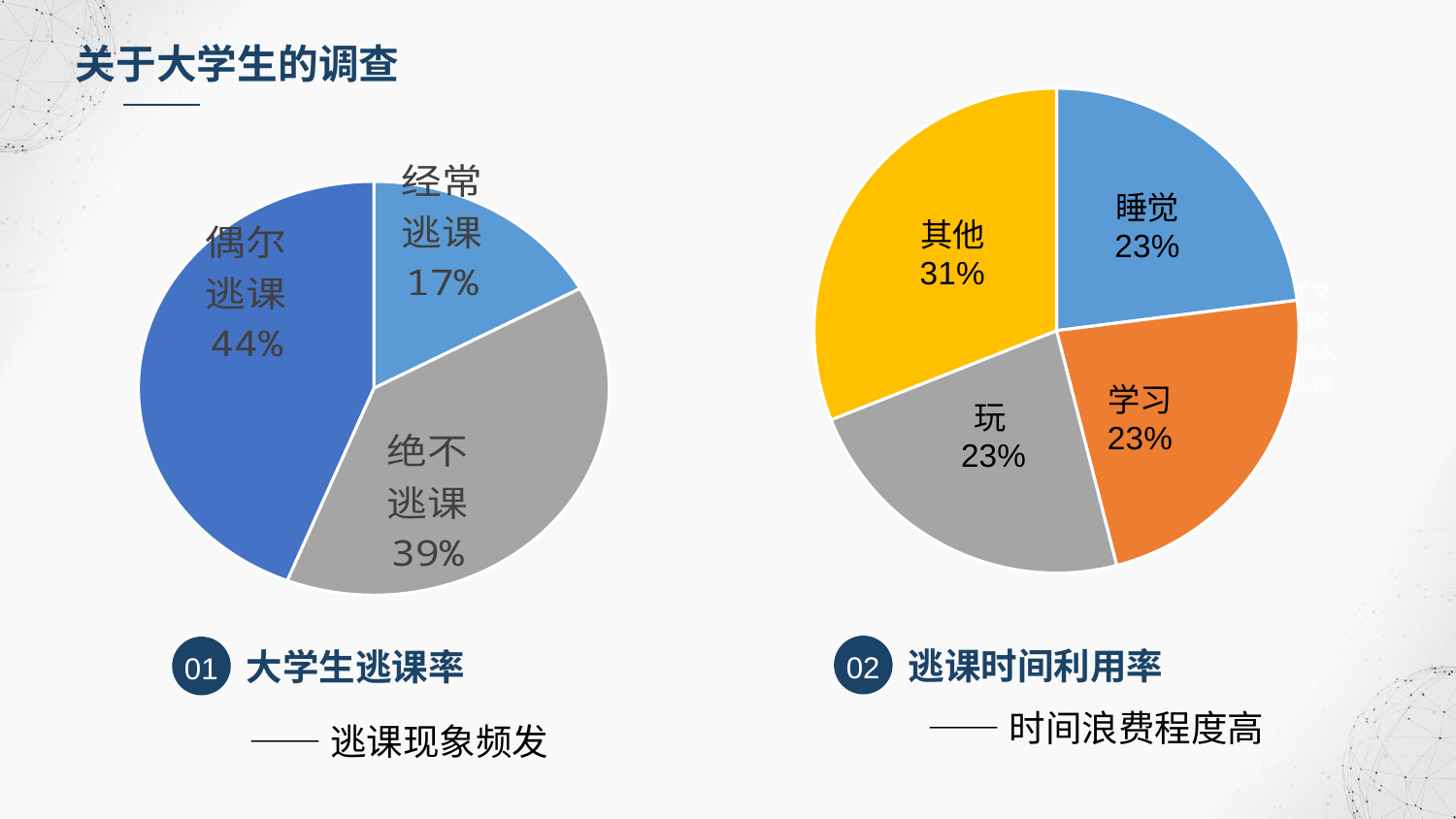

### Chart:

| Category |  |
|---|---|
| 睡觉 | 0.23 |
| 学习 | 0.23 |
| 玩  | 0.23 |
| 其他 | 0.31 |
关于大学生的调查

### Chart:

| Category |  |
|---|---|
| 经常逃课 | 0.17 |
| 绝不逃课 | 0.39 |
| 偶尔逃课 | 0.44 |
点击此处添加标题
在此输入相关文字，在此输入相关文字，在此输入相关文字在此输入相关文字，在此输入相关文字，在此输入相关文字， 在此输入相关文字，在此输入相关文字，在此输入相关文字在此输入相关文字，在此输入相关文字，在此输入相关文字，

02

01
逃课时间利用率
大学生逃课率
——逃课现象频发
——时间浪费程度高